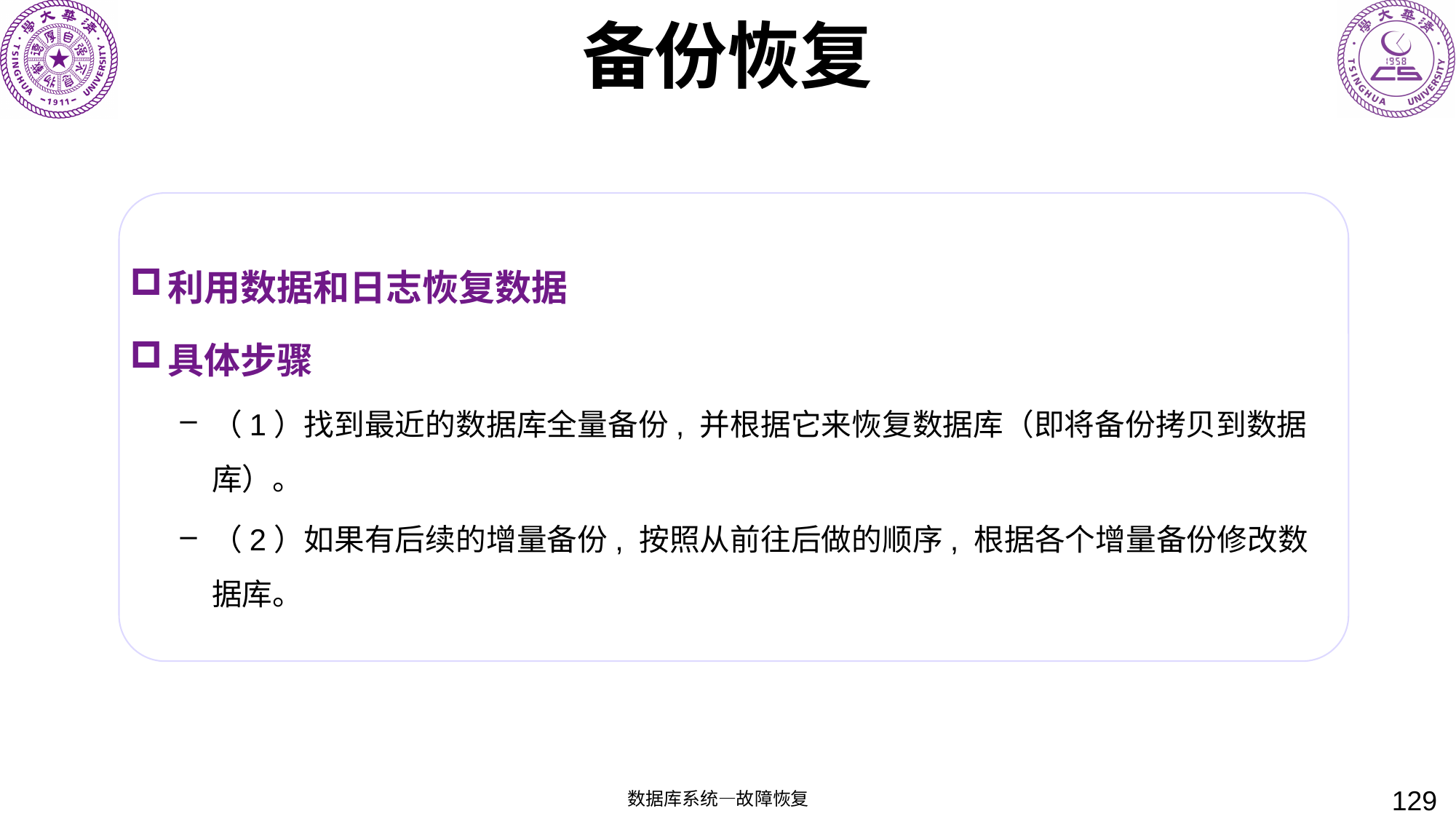

# 备份恢复

利用数据和日志恢复数据
具体步骤
（1）找到最近的数据库全量备份, 并根据它来恢复数据库（即将备份拷贝到数据库）。
（2）如果有后续的增量备份, 按照从前往后做的顺序, 根据各个增量备份修改数据库。
129
数据库系统—故障恢复